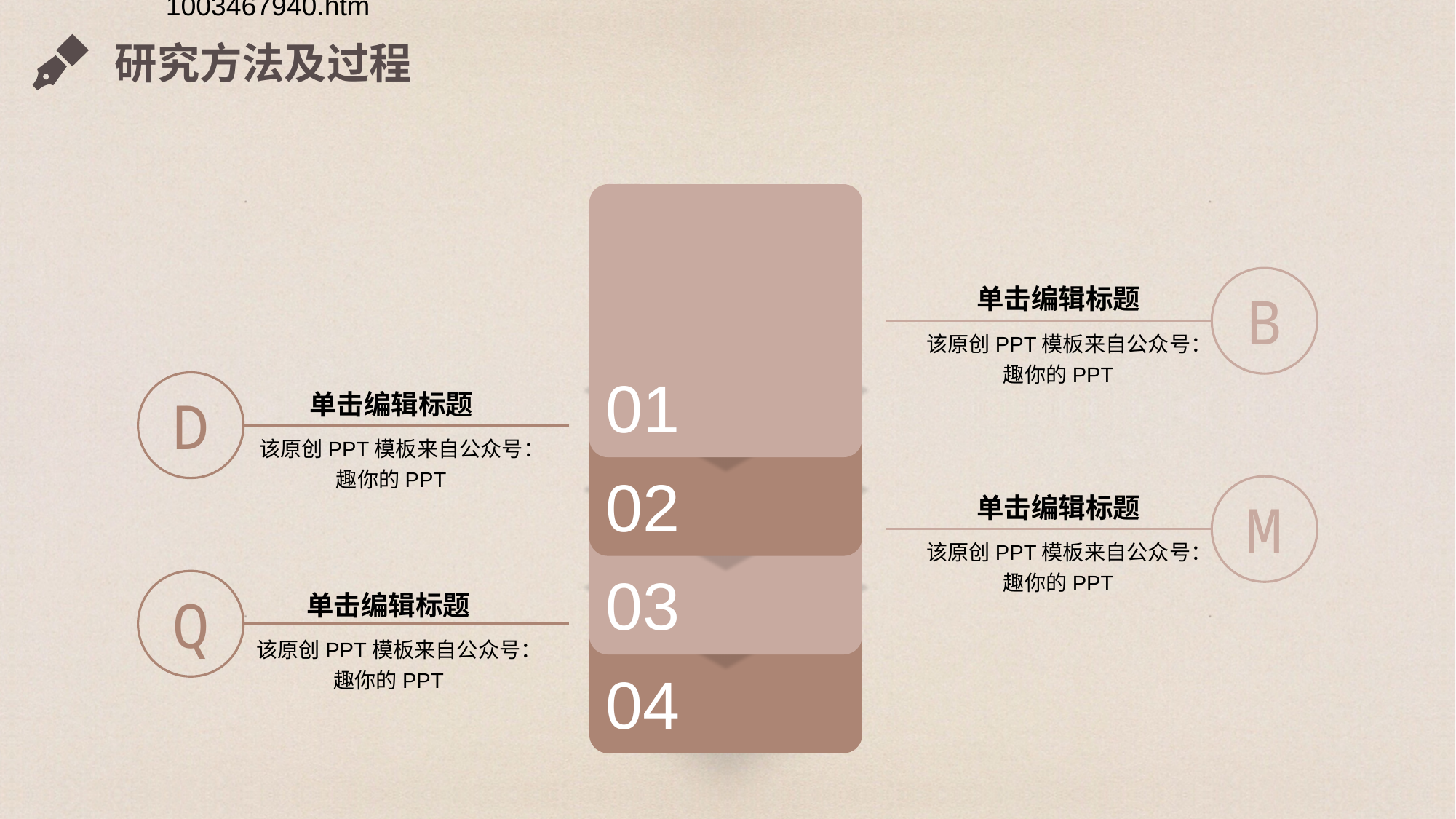

研究方法及过程

01

B
单击编辑标题
该原创PPT模板来自公众号：趣你的PPT
02

D
单击编辑标题
该原创PPT模板来自公众号：趣你的PPT
03

M
04

单击编辑标题
该原创PPT模板来自公众号：趣你的PPT
Q
单击编辑标题
该原创PPT模板来自公众号：趣你的PPT